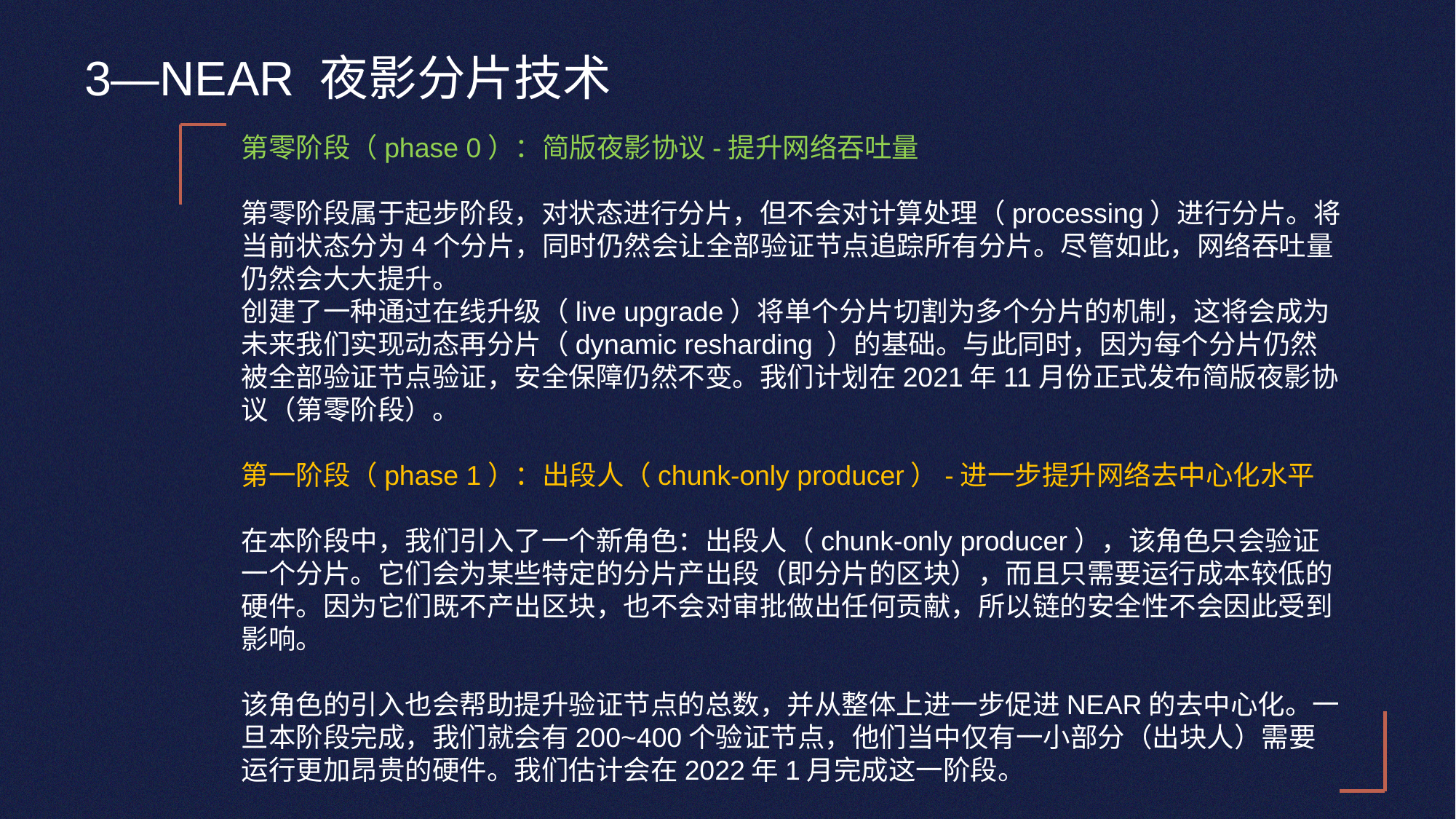

3—NEAR 夜影分片技术
第零阶段（phase 0）：简版夜影协议-提升网络吞吐量

第零阶段属于起步阶段，对状态进行分片，但不会对计算处理（processing）进行分片。将当前状态分为4个分片，同时仍然会让全部验证节点追踪所有分片。尽管如此，网络吞吐量仍然会大大提升。
创建了一种通过在线升级（live upgrade）将单个分片切割为多个分片的机制，这将会成为未来我们实现动态再分片（dynamic resharding ）的基础。与此同时，因为每个分片仍然被全部验证节点验证，安全保障仍然不变。我们计划在2021年11月份正式发布简版夜影协议（第零阶段）。

第一阶段（phase 1）：出段人（chunk-only producer）-进一步提升网络去中心化水平

在本阶段中，我们引入了一个新角色：出段人（chunk-only producer），该角色只会验证一个分片。它们会为某些特定的分片产出段（即分片的区块），而且只需要运行成本较低的硬件。因为它们既不产出区块，也不会对审批做出任何贡献，所以链的安全性不会因此受到影响。

该角色的引入也会帮助提升验证节点的总数，并从整体上进一步促进NEAR的去中心化。一旦本阶段完成，我们就会有200~400个验证节点，他们当中仅有一小部分（出块人）需要运行更加昂贵的硬件。我们估计会在2022年1月完成这一阶段。